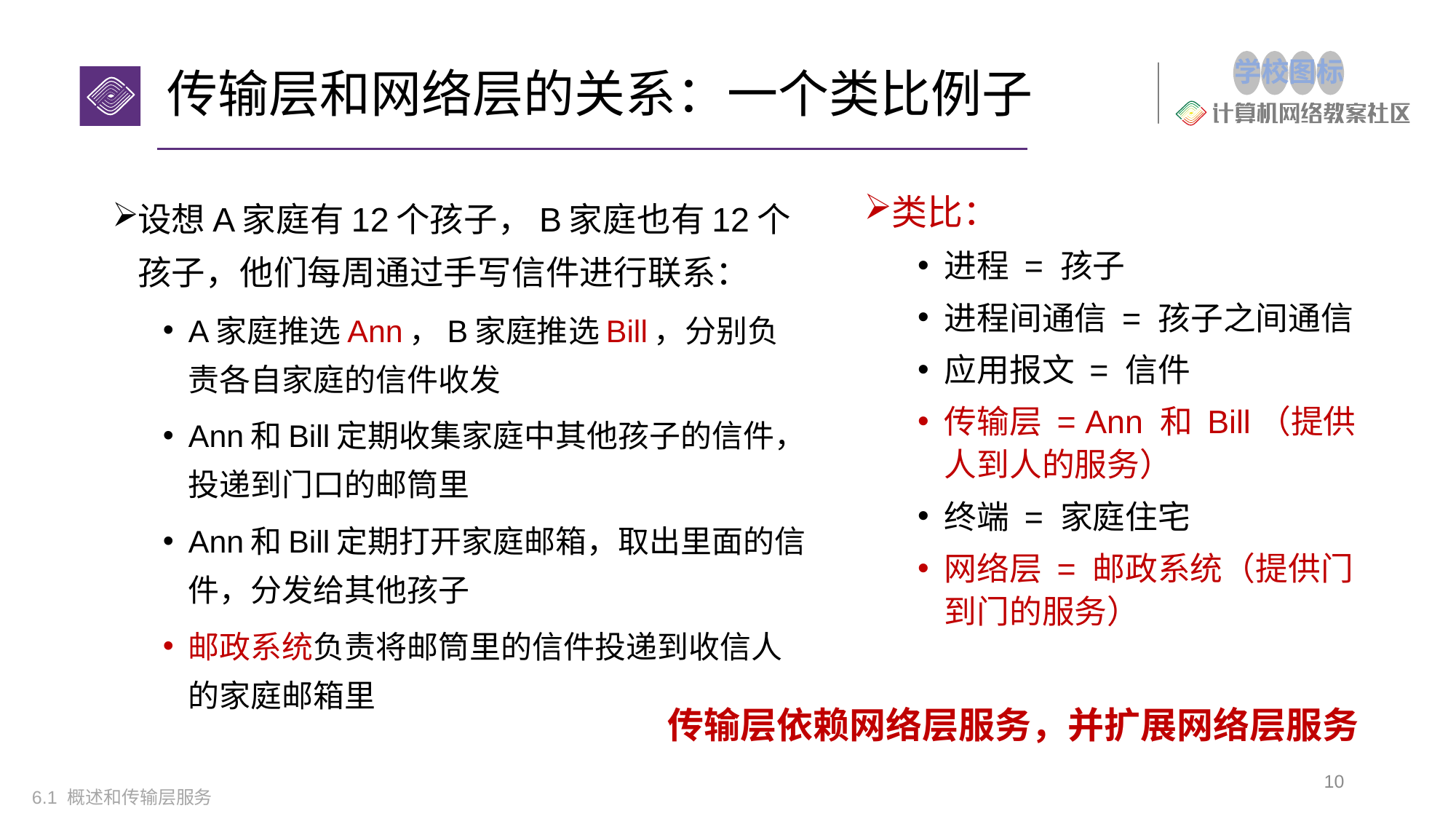

# 传输层和网络层的关系：一个类比例子
类比：
进程 = 孩子
进程间通信 = 孩子之间通信
应用报文 = 信件
传输层 = Ann 和 Bill（提供人到人的服务）
终端 = 家庭住宅
网络层 = 邮政系统（提供门到门的服务）

设想A家庭有12个孩子，B家庭也有12个孩子，他们每周通过手写信件进行联系：
A家庭推选Ann，B家庭推选Bill，分别负责各自家庭的信件收发
Ann和Bill定期收集家庭中其他孩子的信件，投递到门口的邮筒里
Ann和Bill定期打开家庭邮箱，取出里面的信件，分发给其他孩子
邮政系统负责将邮筒里的信件投递到收信人的家庭邮箱里

传输层依赖网络层服务，并扩展网络层服务
10
6.1 概述和传输层服务